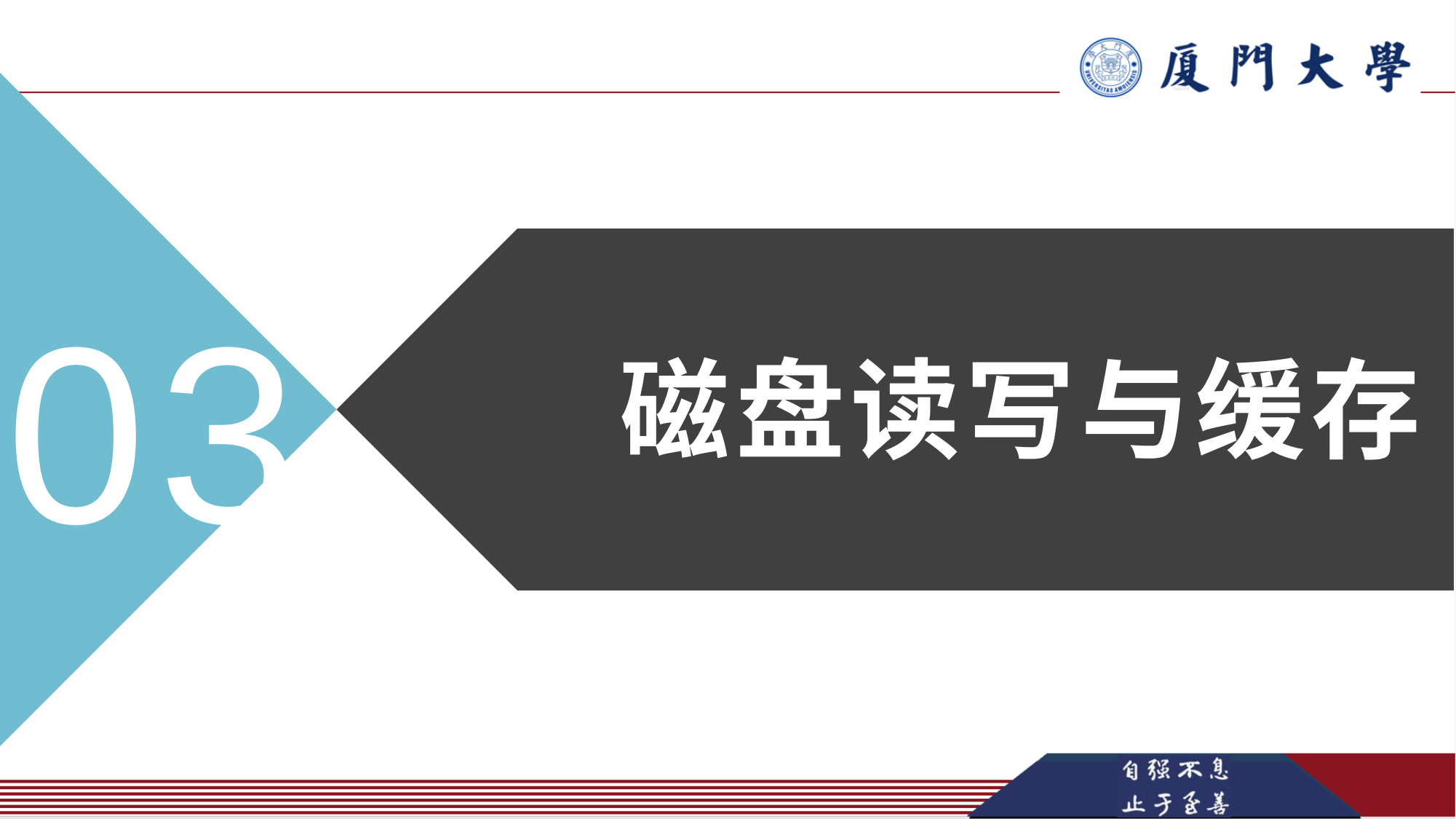

03
Enter your title
磁盘读写与缓存
01 Title
02 Title
03 Title
04 Title